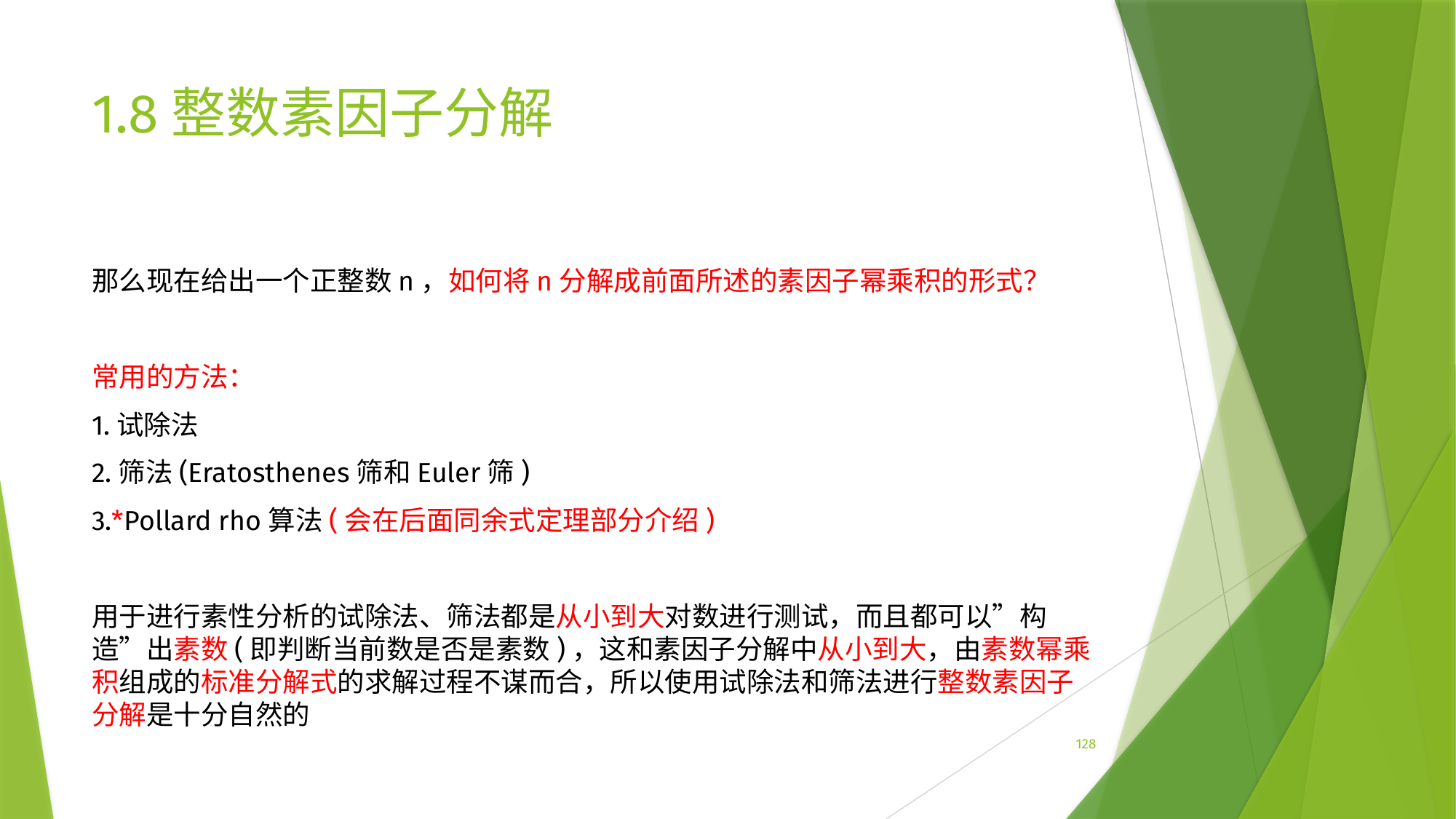

# 1.8整数素因子分解
那么现在给出一个正整数n，如何将n分解成前面所述的素因子幂乘积的形式？

常用的方法：
1.试除法
2.筛法(Eratosthenes筛和Euler筛)
3.*Pollard rho算法(会在后面同余式定理部分介绍)

用于进行素性分析的试除法、筛法都是从小到大对数进行测试，而且都可以”构造”出素数(即判断当前数是否是素数)，这和素因子分解中从小到大，由素数幂乘积组成的标准分解式的求解过程不谋而合，所以使用试除法和筛法进行整数素因子分解是十分自然的
128